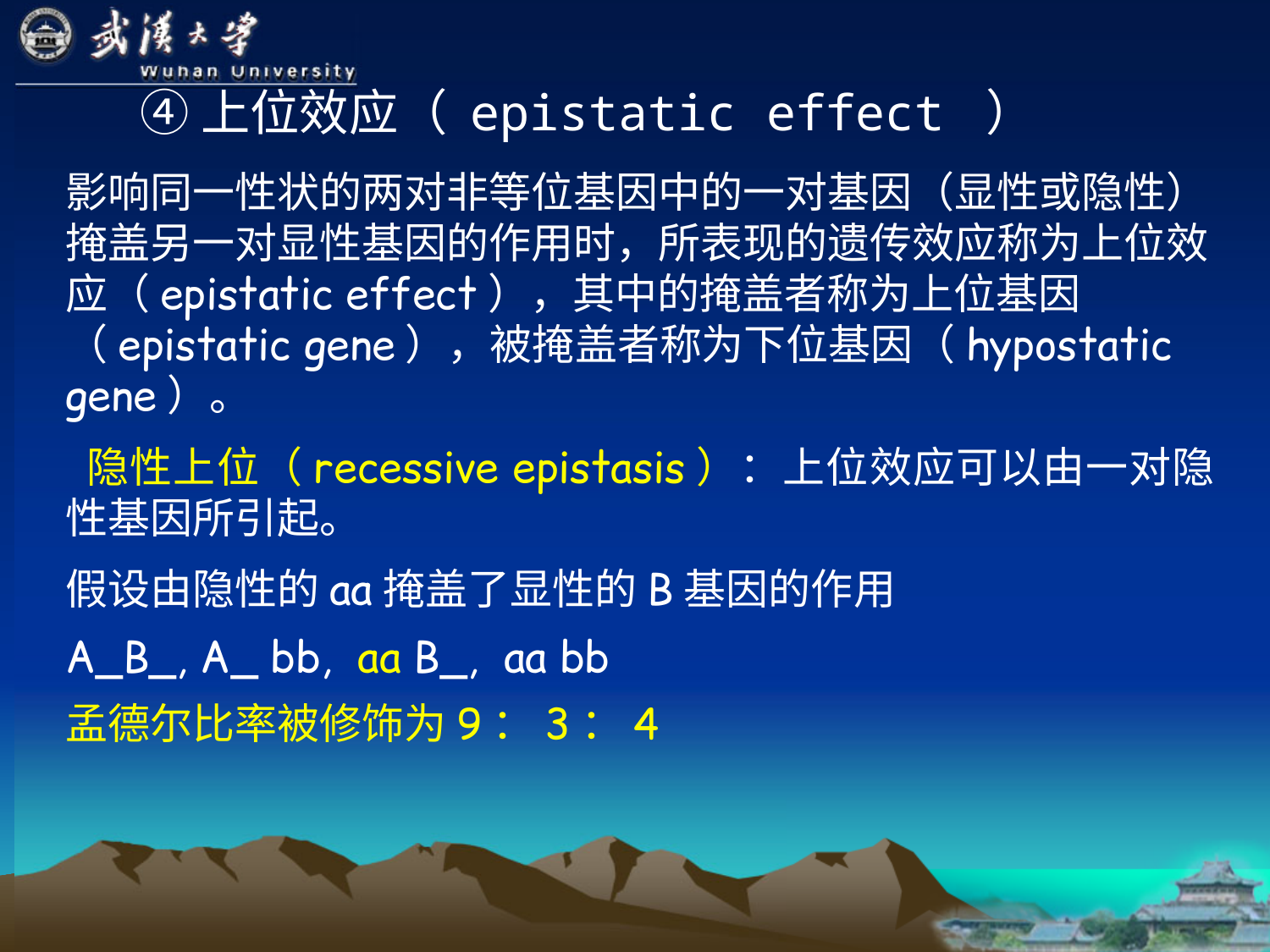

# ④上位效应（ epistatic effect ）
影响同一性状的两对非等位基因中的一对基因（显性或隐性）掩盖另一对显性基因的作用时，所表现的遗传效应称为上位效应（epistatic effect），其中的掩盖者称为上位基因（epistatic gene），被掩盖者称为下位基因（hypostatic gene）。
 隐性上位（recessive epistasis）：上位效应可以由一对隐性基因所引起。
假设由隐性的aa掩盖了显性的B基因的作用
A_B_, A_ bb,  aa B_,  aa bb
孟德尔比率被修饰为9：3：4